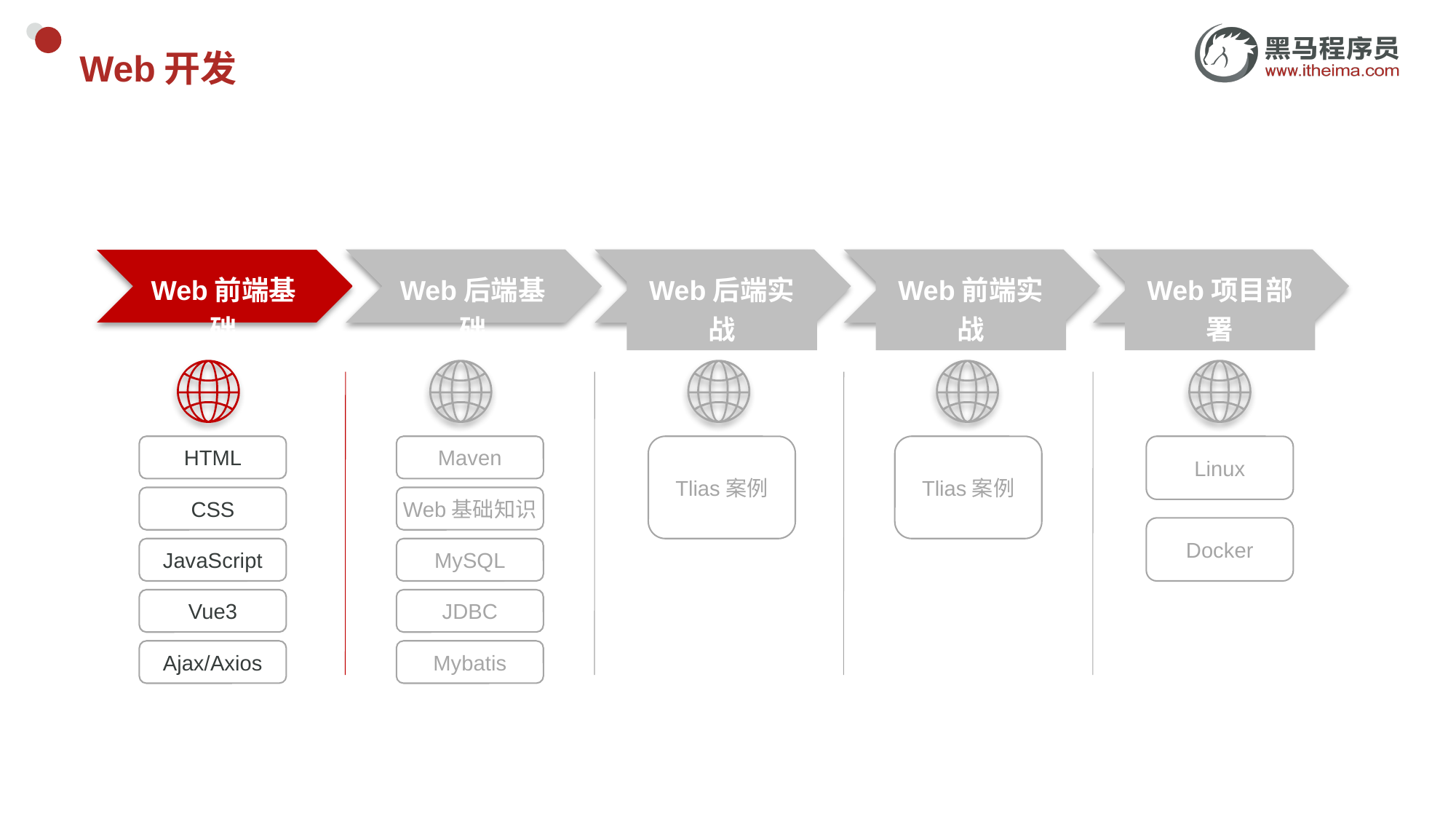

# Web开发

Web前端基础

Web后端实战

Web前端实战

Web项目部署
Web后端基础

Linux
HTML
Maven
Tlias案例
Tlias案例
CSS
Web基础知识
Docker
JavaScript
MySQL
Vue3
JDBC
Ajax/Axios
Mybatis